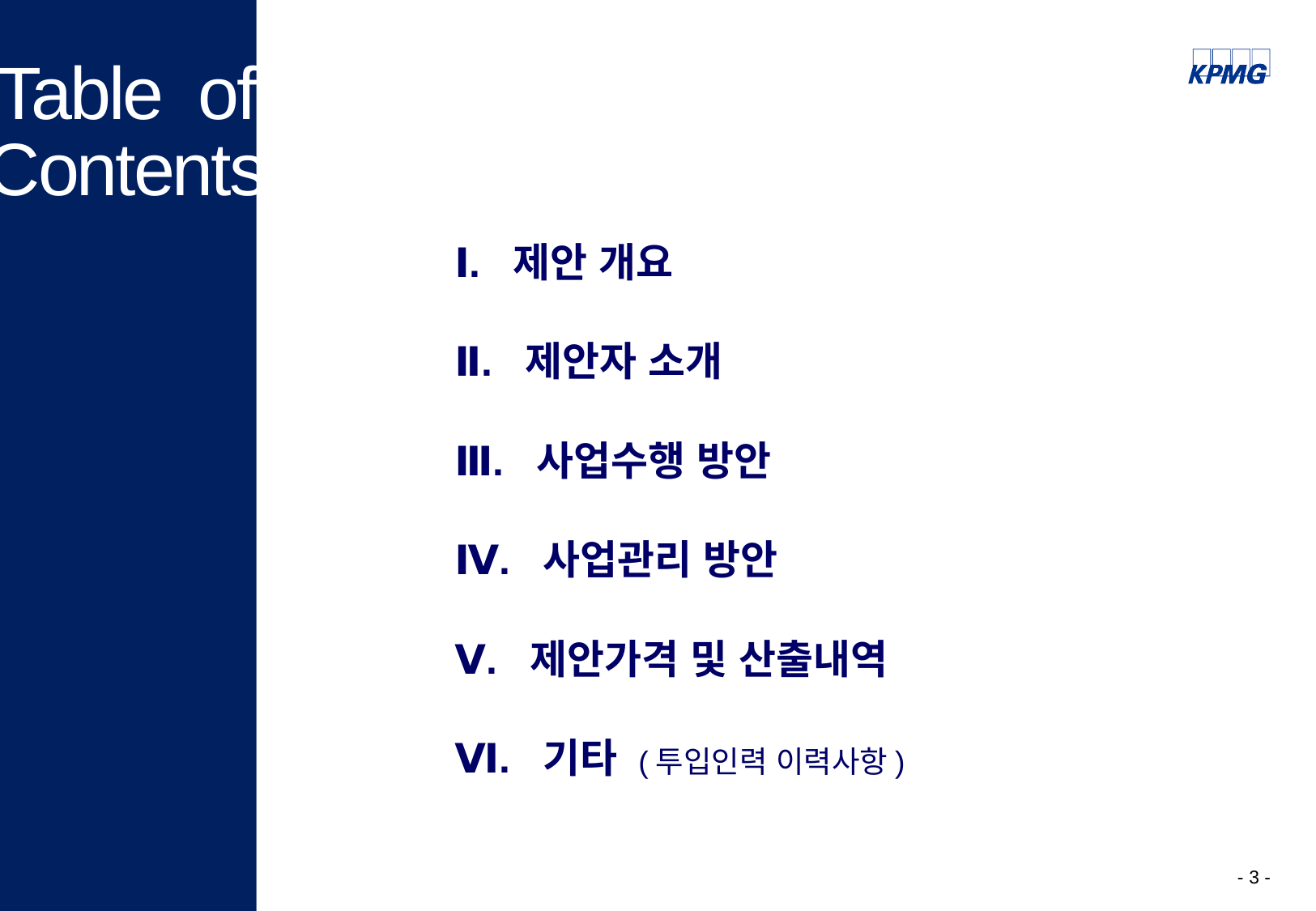

Ⅰ.  제안 개요
Ⅱ.  제안자 소개
Ⅲ.  사업수행 방안
Ⅳ.  사업관리 방안
Ⅴ.  제안가격 및 산출내역
Ⅵ.  기타 (투입인력 이력사항)